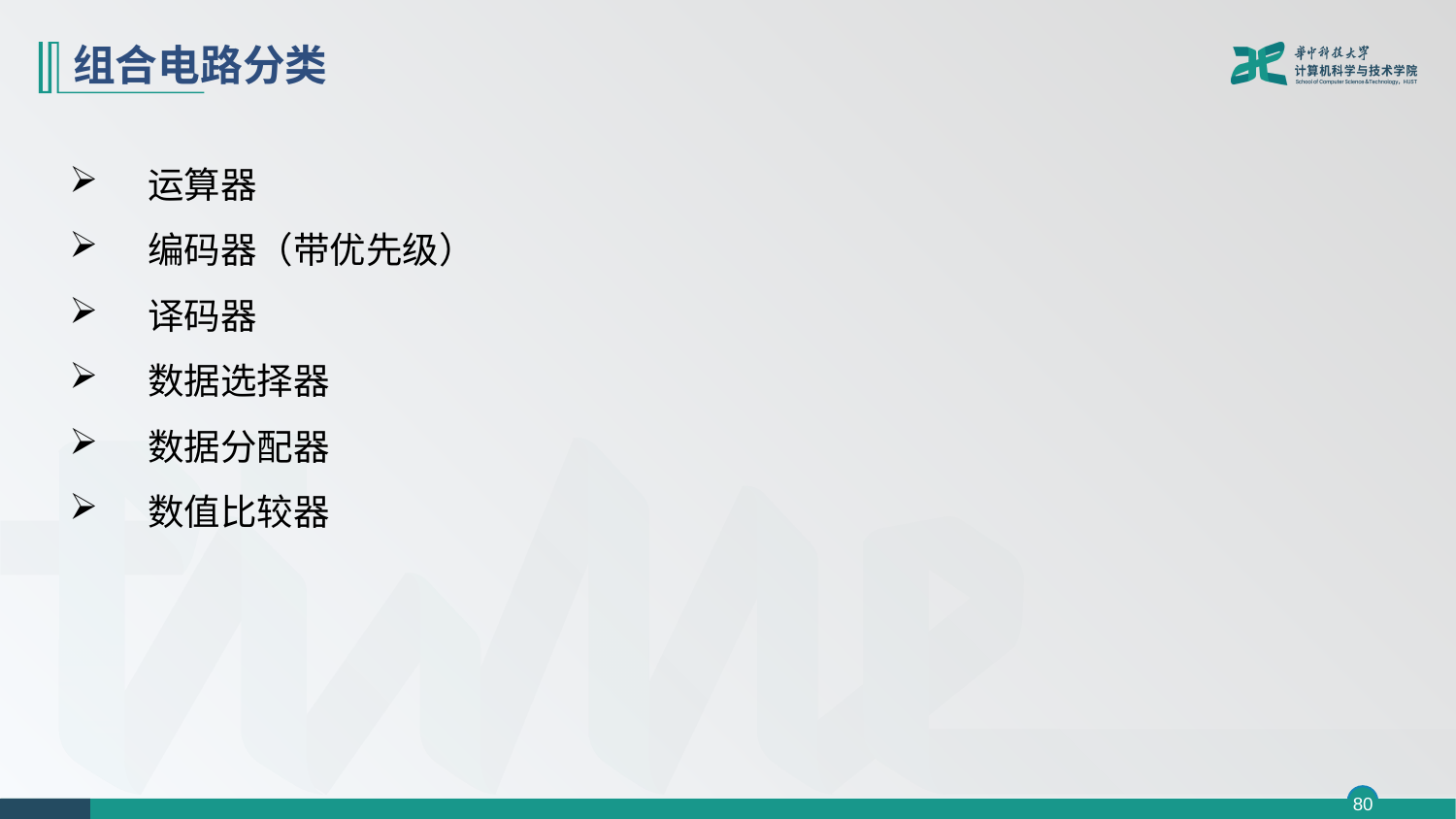

# 组合电路分类
运算器
编码器（带优先级）
译码器
数据选择器
数据分配器
数值比较器